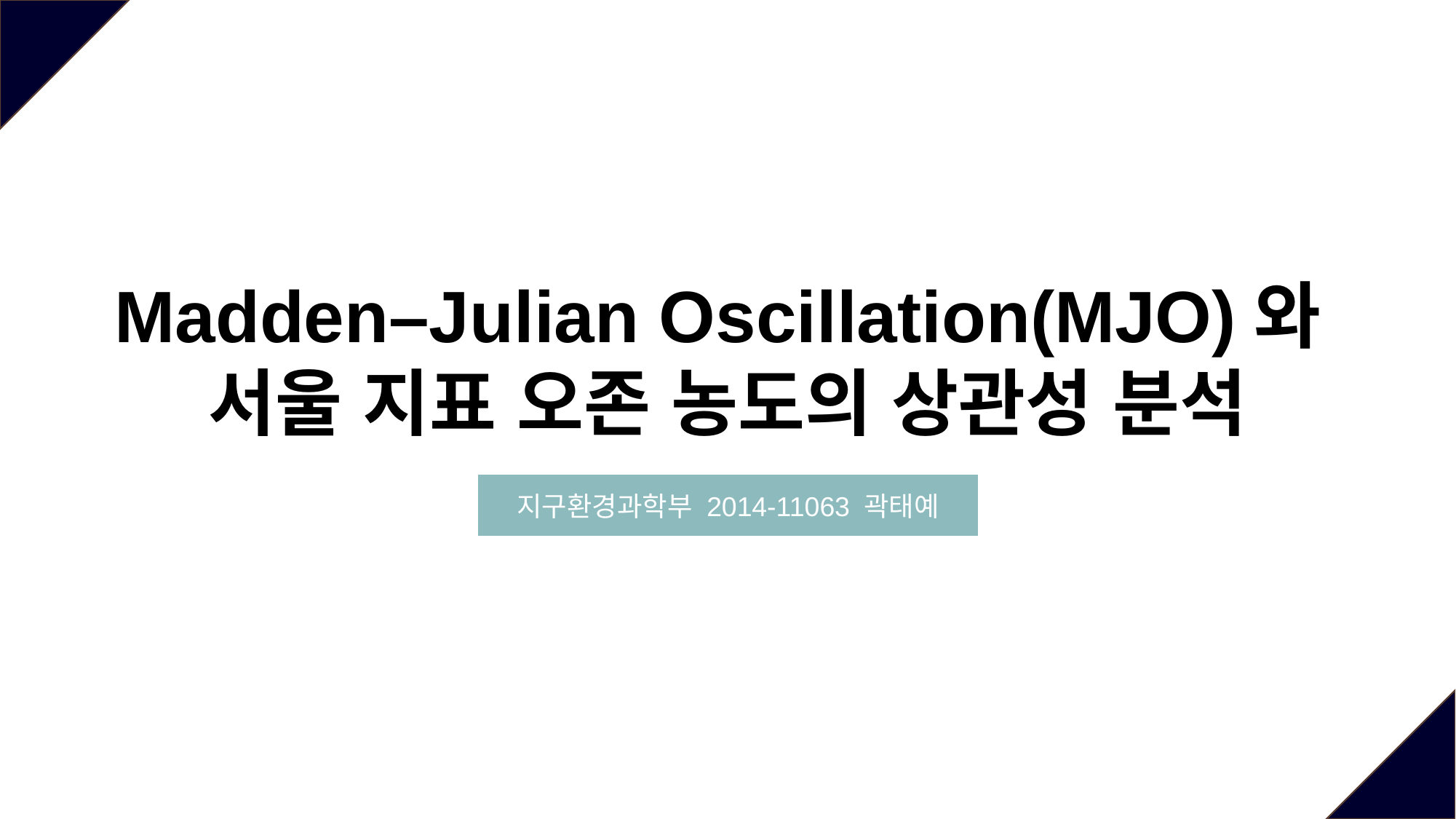

Madden–Julian Oscillation(MJO)와
서울 지표 오존 농도의 상관성 분석
지구환경과학부 2014-11063 곽태예